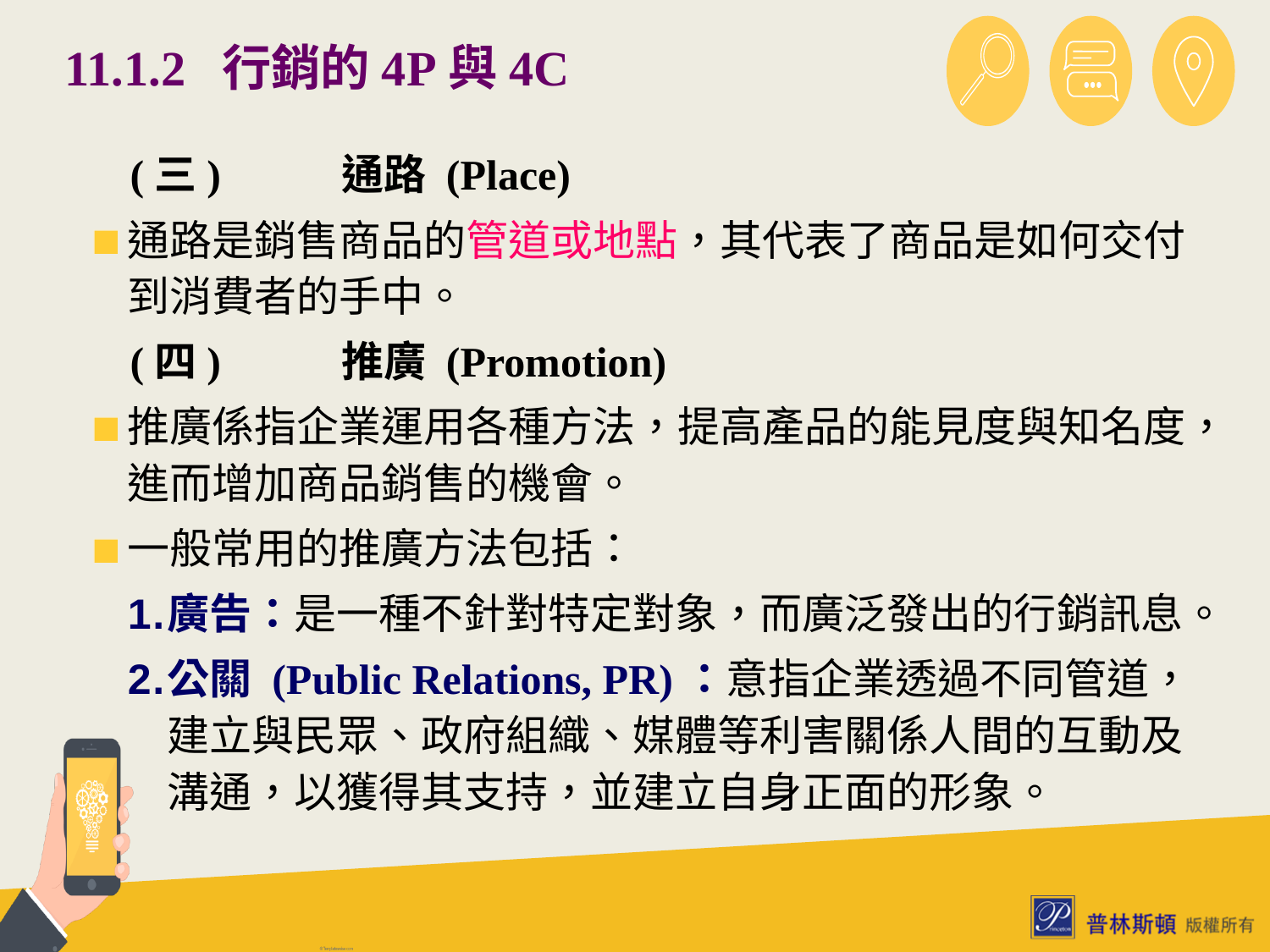

# 11.1.2  行銷的4P與4C
    (三)	通路 (Place)
通路是銷售商品的管道或地點，其代表了商品是如何交付到消費者的手中。
    (四)	推廣 (Promotion)
推廣係指企業運用各種方法，提高產品的能見度與知名度，進而增加商品銷售的機會。
一般常用的推廣方法包括：
廣告：是一種不針對特定對象，而廣泛發出的行銷訊息。
公關 (Public Relations, PR)：意指企業透過不同管道，建立與民眾、政府組織、媒體等利害關係人間的互動及溝通，以獲得其支持，並建立自身正面的形象。